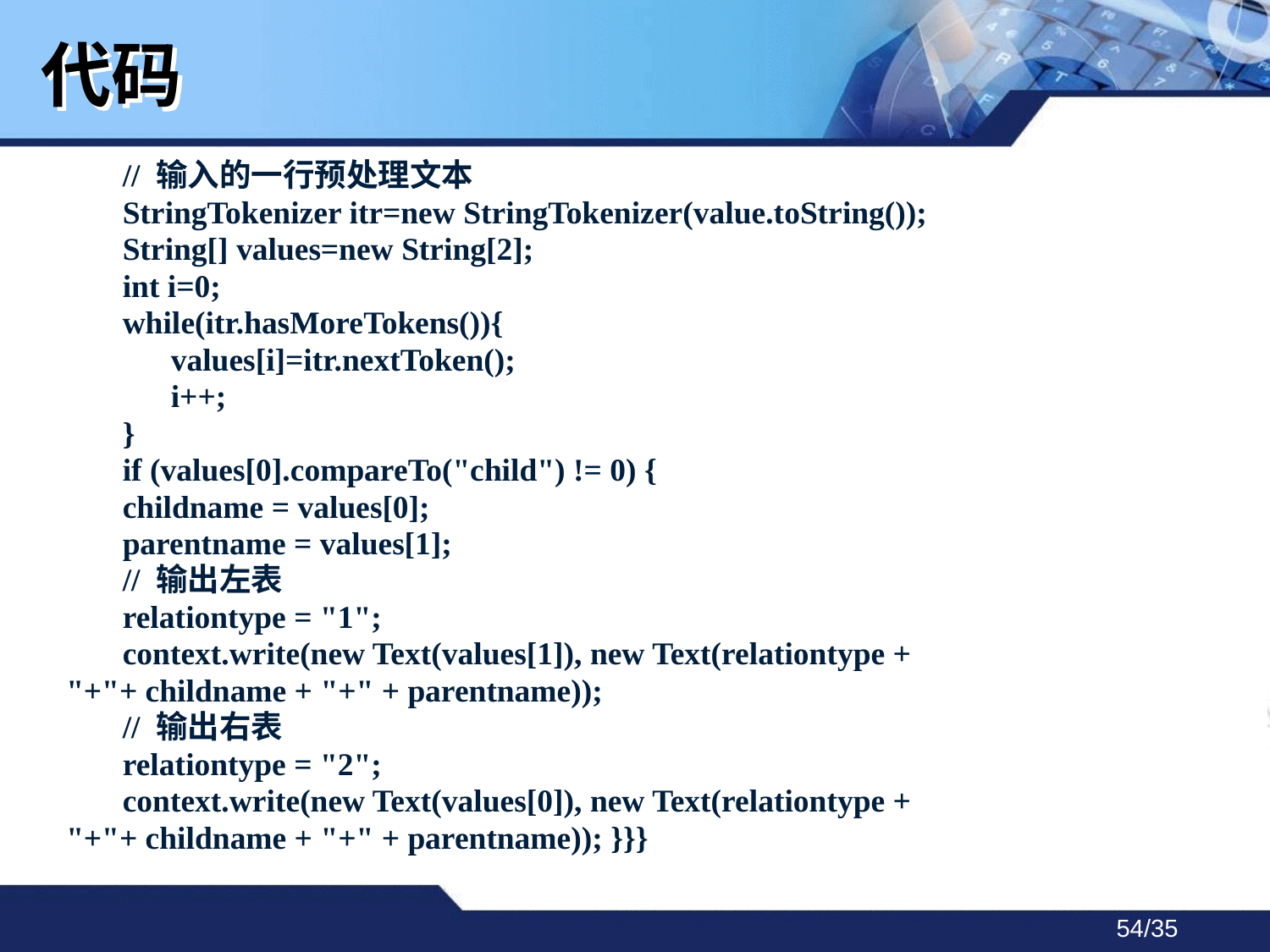

# 代码
       // 输入的一行预处理文本
       StringTokenizer itr=new StringTokenizer(value.toString());
       String[] values=new String[2];
       int i=0;
       while(itr.hasMoreTokens()){
             values[i]=itr.nextToken();
             i++;
       }
       if (values[0].compareTo("child") != 0) {
       childname = values[0];
       parentname = values[1];
       // 输出左表
       relationtype = "1";
       context.write(new Text(values[1]), new Text(relationtype +
"+"+ childname + "+" + parentname));
       // 输出右表
       relationtype = "2";
       context.write(new Text(values[0]), new Text(relationtype +
"+"+ childname + "+" + parentname)); }}}
54/35